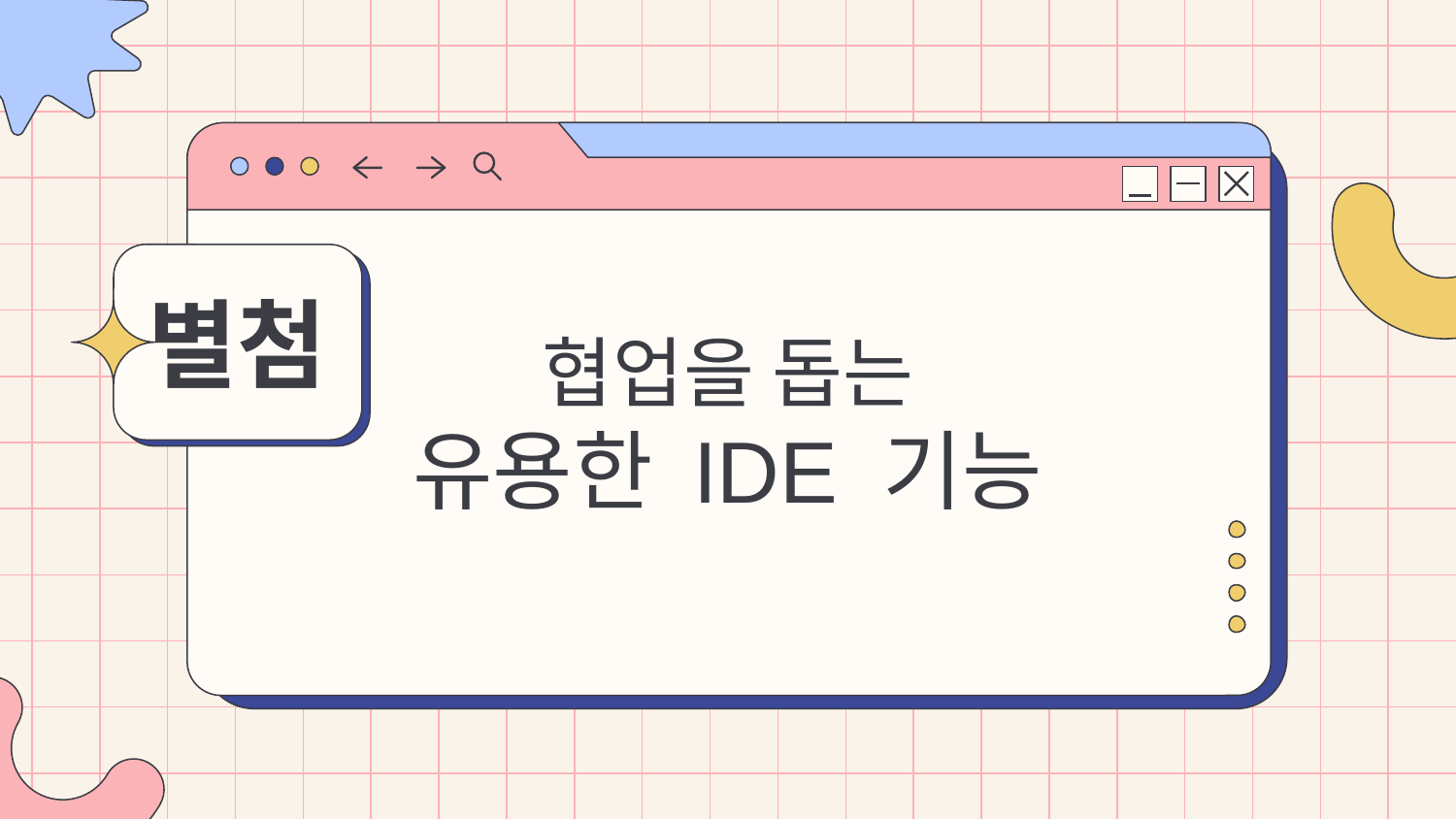

별첨
# 협업을 돕는
유용한 IDE 기능